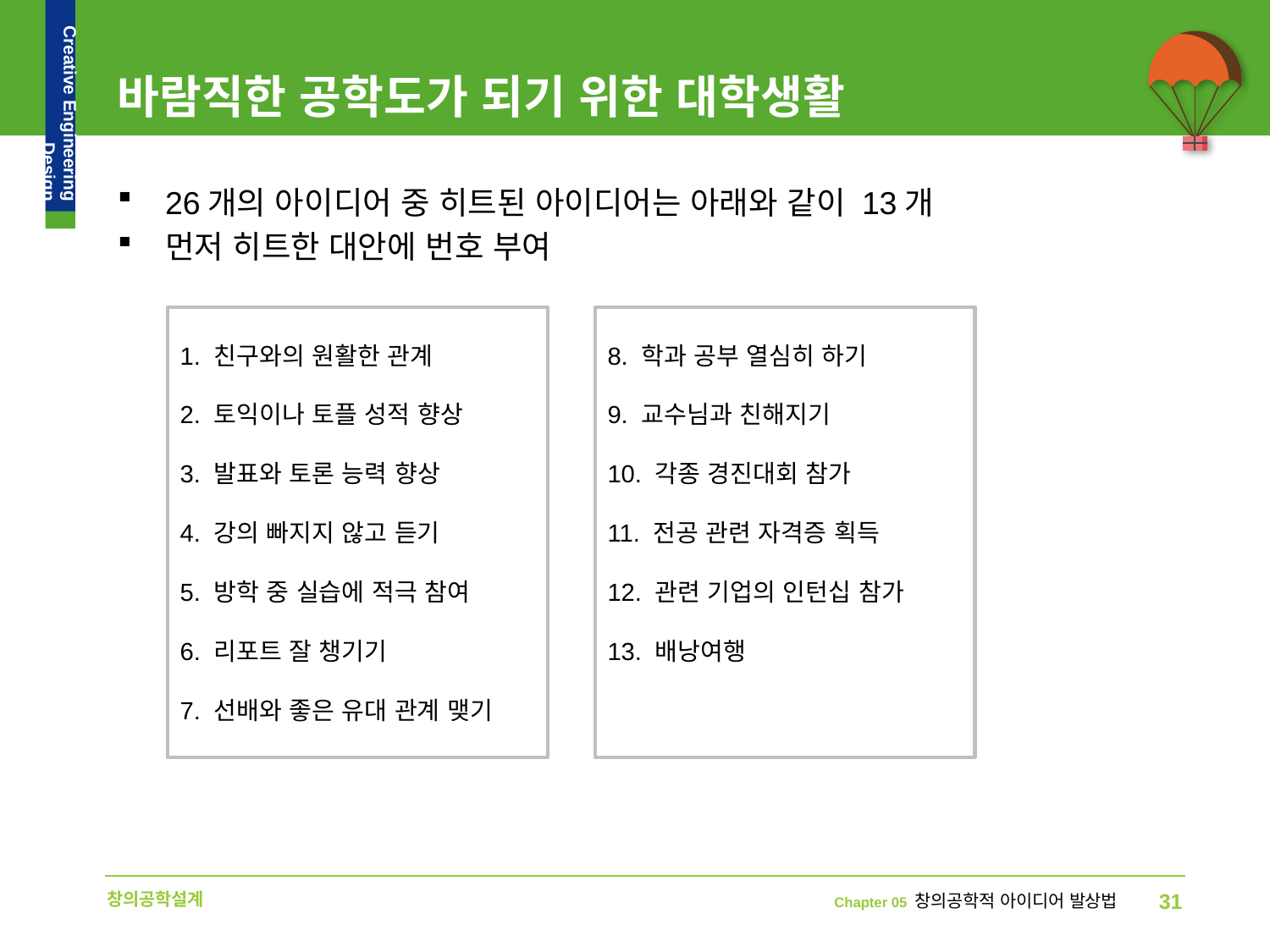

# 바람직한 공학도가 되기 위한 대학생활
26개의 아이디어 중 히트된 아이디어는 아래와 같이 13개
먼저 히트한 대안에 번호 부여

1. 친구와의 원활한 관계

2. 토익이나 토플 성적 향상

3. 발표와 토론 능력 향상

4. 강의 빠지지 않고 듣기

5. 방학 중 실습에 적극 참여

6. 리포트 잘 챙기기

7. 선배와 좋은 유대 관계 맺기
8. 학과 공부 열심히 하기

9. 교수님과 친해지기

10. 각종 경진대회 참가

11. 전공 관련 자격증 획득

12. 관련 기업의 인턴십 참가

13. 배낭여행